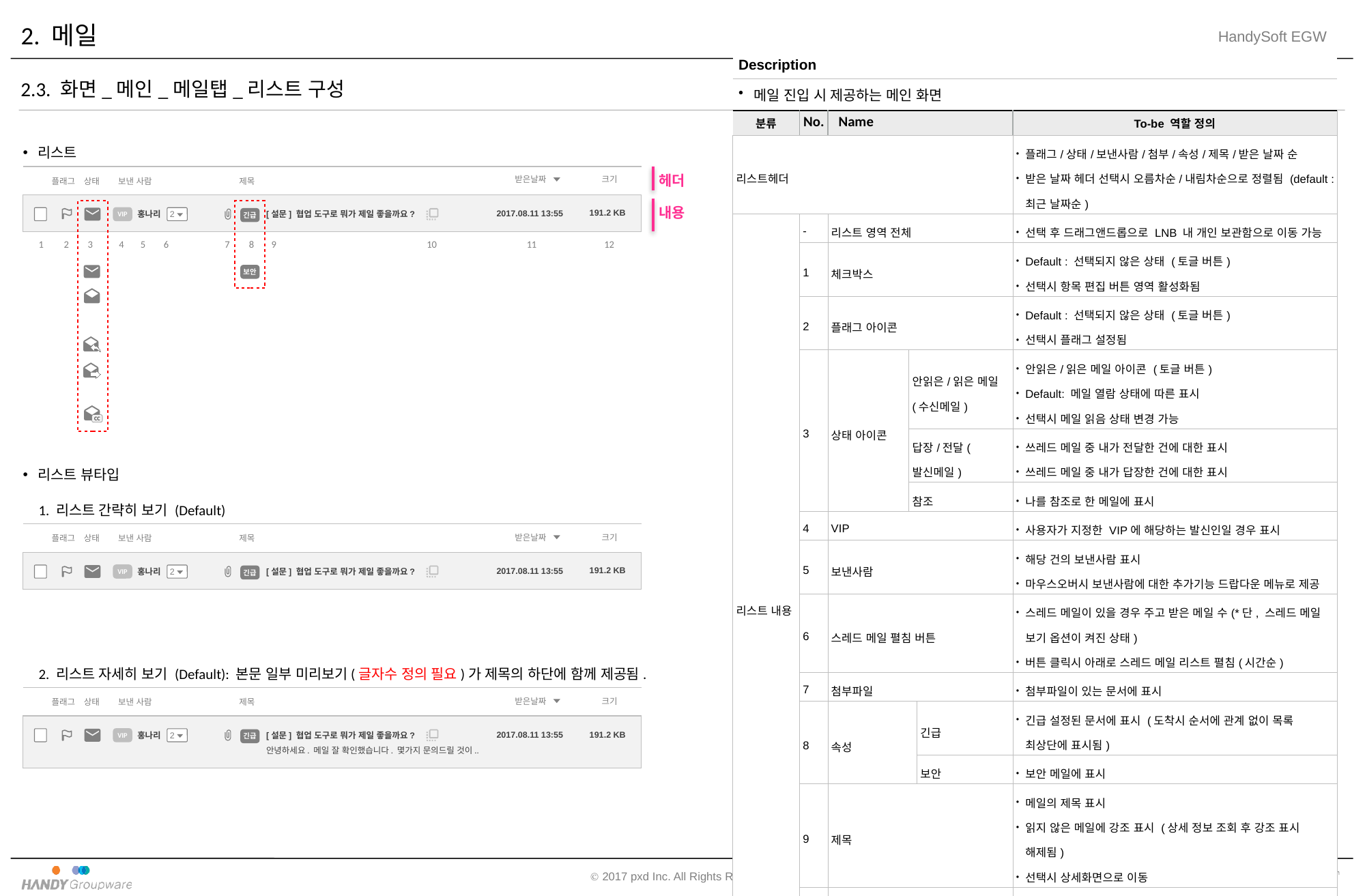

# 2. 메일
| Description |  |  |  |  |  |
| --- | --- | --- | --- | --- | --- |
| 메일 진입 시 제공하는 메인 화면 |  |  |  |  |  |
| 분류 | No. | Name |  |  | To-be 역할 정의 |
| 리스트헤더 |  |  |  |  | 플래그/상태/보낸사람/첨부/속성/제목/받은 날짜 순 받은 날짜 헤더 선택시 오름차순/내림차순으로 정렬됨 (default : 최근 날짜순) |
| 리스트 내용 | - | 리스트 영역 전체 |  |  | 선택 후 드래그앤드롭으로 LNB 내 개인 보관함으로 이동 가능 |
|  | 1 | 체크박스 |  |  | Default : 선택되지 않은 상태 (토글 버튼) 선택시 항목 편집 버튼 영역 활성화됨 |
|  | 2 | 플래그 아이콘 |  |  | Default : 선택되지 않은 상태 (토글 버튼) 선택시 플래그 설정됨 |
|  | 3 | 상태 아이콘 | 안읽은/읽은 메일(수신메일) |  | 안읽은/읽은 메일 아이콘 (토글 버튼) Default: 메일 열람 상태에 따른 표시 선택시 메일 읽음 상태 변경 가능 |
|  |  |  | 답장/전달(발신메일) |  | 쓰레드 메일 중 내가 전달한 건에 대한 표시 쓰레드 메일 중 내가 답장한 건에 대한 표시 |
|  |  |  | 참조 |  | 나를 참조로 한 메일에 표시 |
|  | 4 | VIP |  |  | 사용자가 지정한 VIP에 해당하는 발신인일 경우 표시 |
|  | 5 | 보낸사람 |  |  | 해당 건의 보낸사람 표시 마우스오버시 보낸사람에 대한 추가기능 드랍다운 메뉴로 제공 |
|  | 6 | 스레드 메일 펼침 버튼 |  |  | 스레드 메일이 있을 경우 주고 받은 메일 수(\*단, 스레드 메일 보기 옵션이 켜진 상태) 버튼 클릭시 아래로 스레드 메일 리스트 펼침(시간순) |
|  | 7 | 첨부파일 |  |  | 첨부파일이 있는 문서에 표시 |
|  | 8 | 속성 |  | 긴급 | 긴급 설정된 문서에 표시 (도착시 순서에 관계 없이 목록 최상단에 표시됨) |
|  |  |  |  | 보안 | 보안 메일에 표시 |
|  | 9 | 제목 |  |  | 메일의 제목 표시 읽지 않은 메일에 강조 표시 (상세 정보 조회 후 강조 표시 해제됨) 선택시 상세화면으로 이동 |
|  | 10 | 새 창 띄우기 아이콘 |  |  | 선택시 새창으로 상세화면 제공 |
|  | 11 | 받은 날짜 |  |  | 메일이 도착한 날짜와 시간 정보 표시 YYYY.MM.DD HH:MM으로 표기 |
|  | 12 | 용량 |  |  | 메일의 용량 크기 표시 |
2.3. 화면_메인_메일탭_리스트 구성
리스트
플래그
상태
보낸 사람
제목

 2

[설문] 협업 도구로 뭐가 제일 좋을까요?
홍나리

헤더
받은날짜
크기

191.2 KB
2017.08.11 13:55

내용
VIP
긴급

1
2
3
4
5
6
7
8
9
10
11
12
보안

CC
리스트 뷰타입
1. 리스트 간략히 보기 (Default)
받은날짜
크기

191.2 KB
2017.08.11 13:55
플래그
상태
보낸 사람
제목

VIP

 2

긴급

[설문] 협업 도구로 뭐가 제일 좋을까요?
홍나리

2. 리스트 자세히 보기 (Default): 본문 일부 미리보기(글자수 정의 필요)가 제목의 하단에 함께 제공됨.
받은날짜
크기

191.2 KB
2017.08.11 13:55
플래그
상태
보낸 사람
제목

VIP

 2

긴급

[설문] 협업 도구로 뭐가 제일 좋을까요?
홍나리

안녕하세요. 메일 잘 확인했습니다. 몇가지 문의드릴 것이..